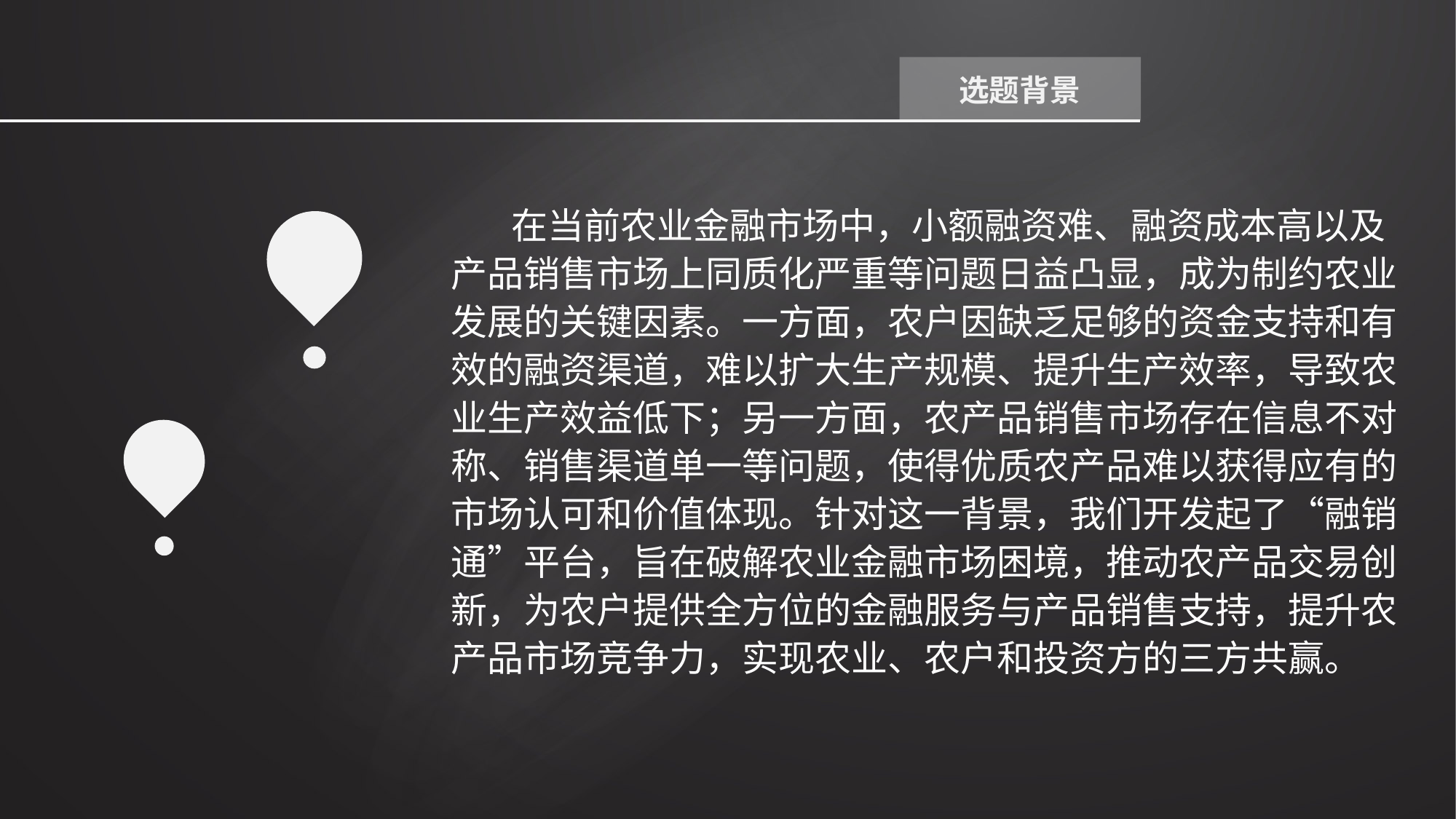

选题背景
        在当前农业金融市场中，小额融资难、融资成本高以及产品销售市场上同质化严重等问题日益凸显，成为制约农业发展的关键因素。一方面，农户因缺乏足够的资金支持和有效的融资渠道，难以扩大生产规模、提升生产效率，导致农业生产效益低下；另一方面，农产品销售市场存在信息不对称、销售渠道单一等问题，使得优质农产品难以获得应有的市场认可和价值体现。针对这一背景，我们开发起了“融销通”平台，旨在破解农业金融市场困境，推动农产品交易创新，为农户提供全方位的金融服务与产品销售支持，提升农产品市场竞争力，实现农业、农户和投资方的三方共赢。